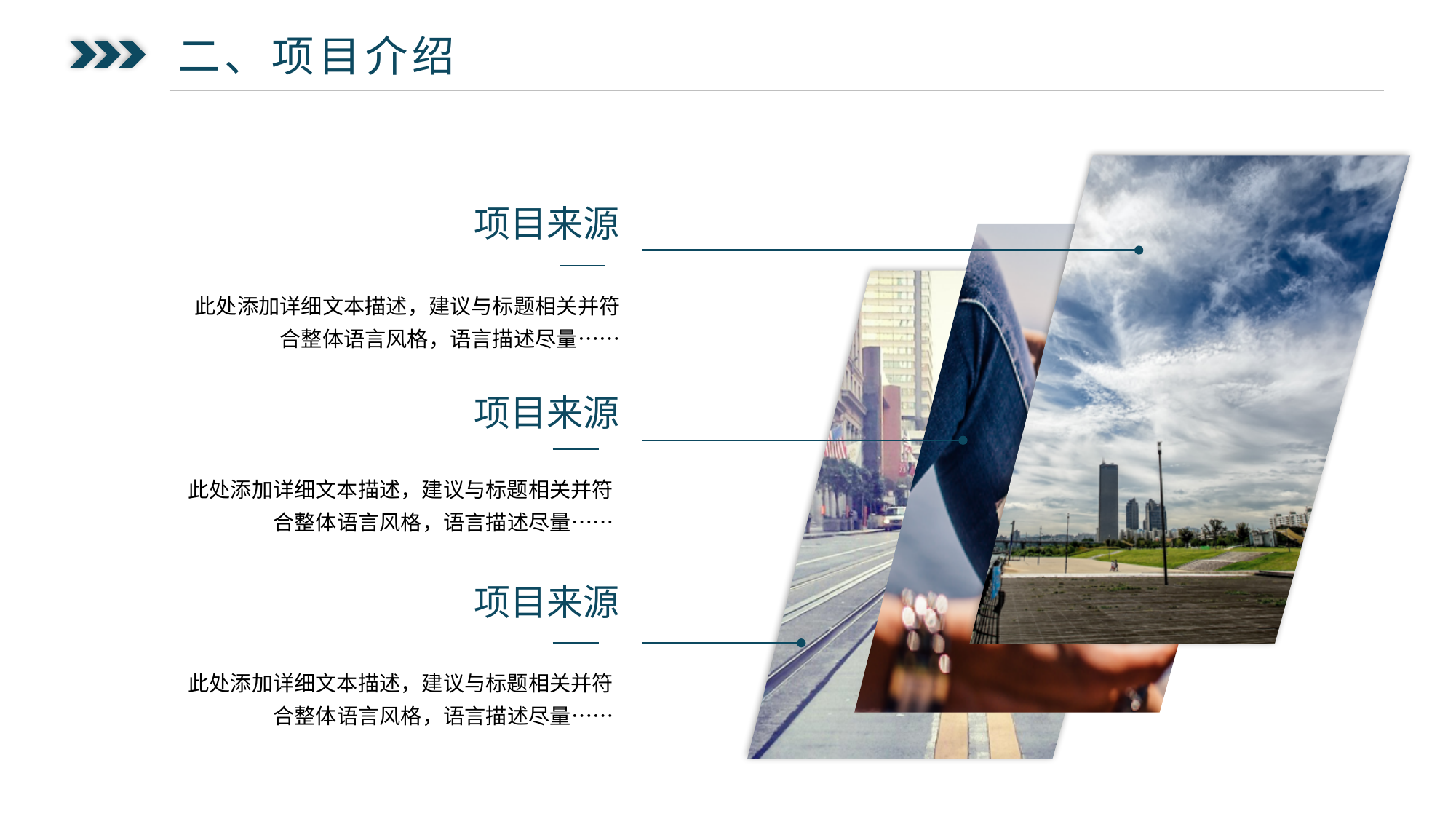

二、项目介绍

项目来源

此处添加详细文本描述，建议与标题相关并符合整体语言风格，语言描述尽量……

项目来源

此处添加详细文本描述，建议与标题相关并符合整体语言风格，语言描述尽量……
项目来源

此处添加详细文本描述，建议与标题相关并符合整体语言风格，语言描述尽量……